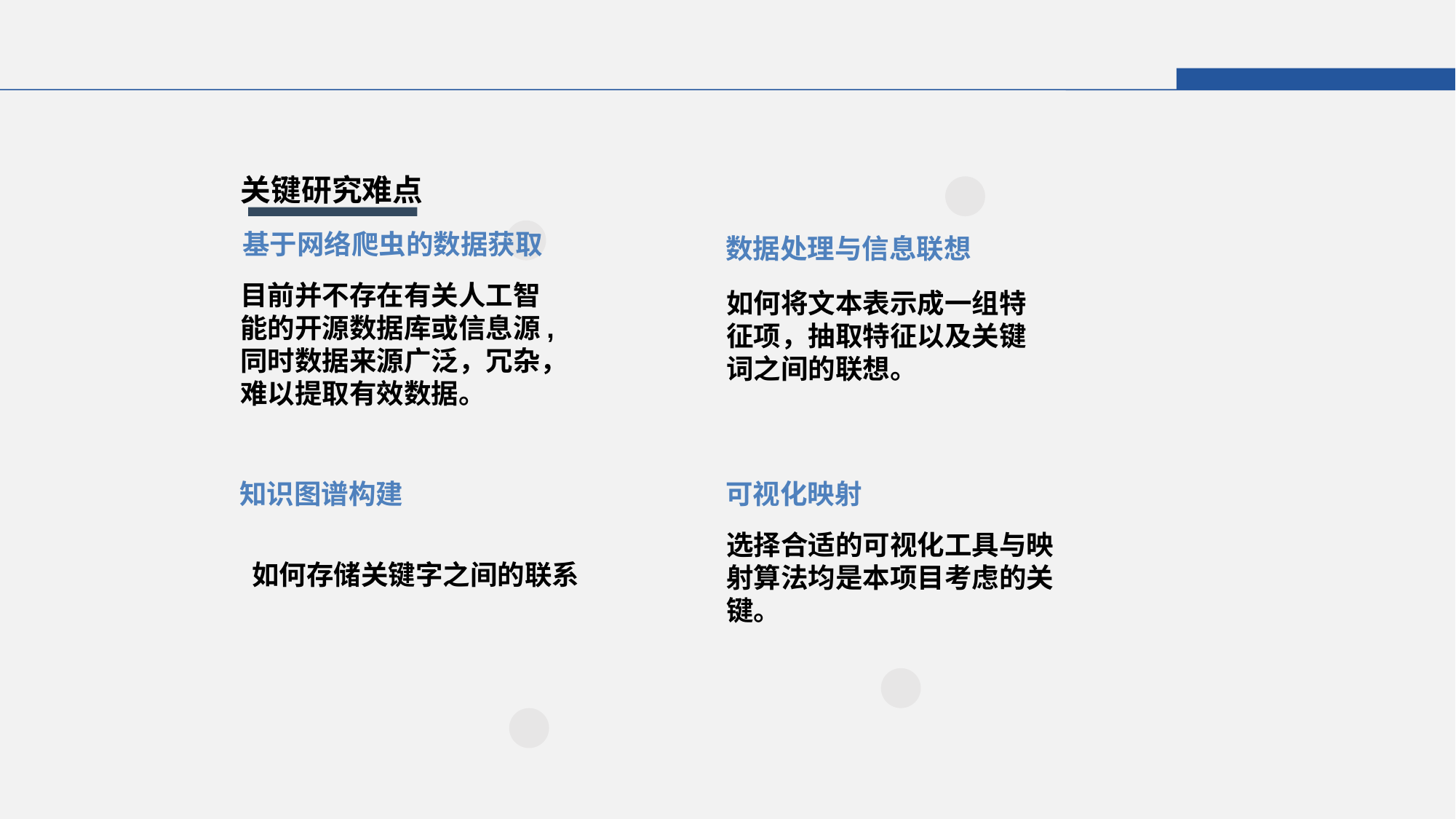

关键研究难点

基于网络爬虫的数据获取

数据处理与信息联想
目前并不存在有关人工智能的开源数据库或信息源,同时数据来源广泛，冗杂，难以提取有效数据。
如何将文本表示成一组特征项，抽取特征以及关键词之间的联想。

知识图谱构建
可视化映射
选择合适的可视化工具与映射算法均是本项目考虑的关键。
如何存储关键字之间的联系